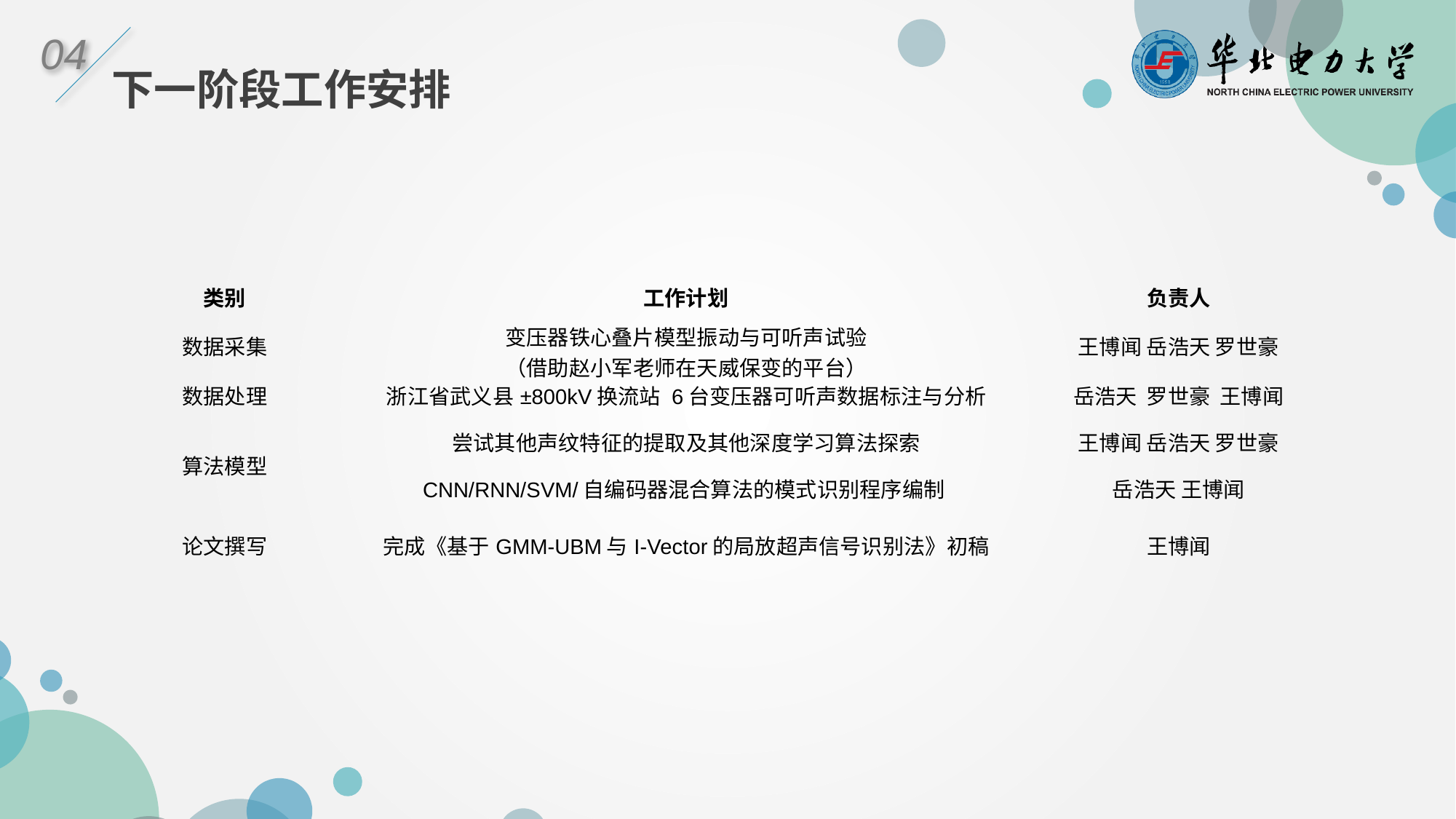

04
下一阶段工作安排
| 类别 | 工作计划 | 负责人 |
| --- | --- | --- |
| 数据采集 | 变压器铁心叠片模型振动与可听声试验 （借助赵小军老师在天威保变的平台） | 王博闻 岳浩天 罗世豪 |
| 数据处理 | 浙江省武义县±800kV换流站 6台变压器可听声数据标注与分析 | 岳浩天 罗世豪 王博闻 |
| 算法模型 | 尝试其他声纹特征的提取及其他深度学习算法探索 | 王博闻 岳浩天 罗世豪 |
|  | CNN/RNN/SVM/自编码器混合算法的模式识别程序编制 | 岳浩天 王博闻 |
| 论文撰写 | 完成《基于GMM-UBM与I-Vector的局放超声信号识别法》初稿 | 王博闻 |